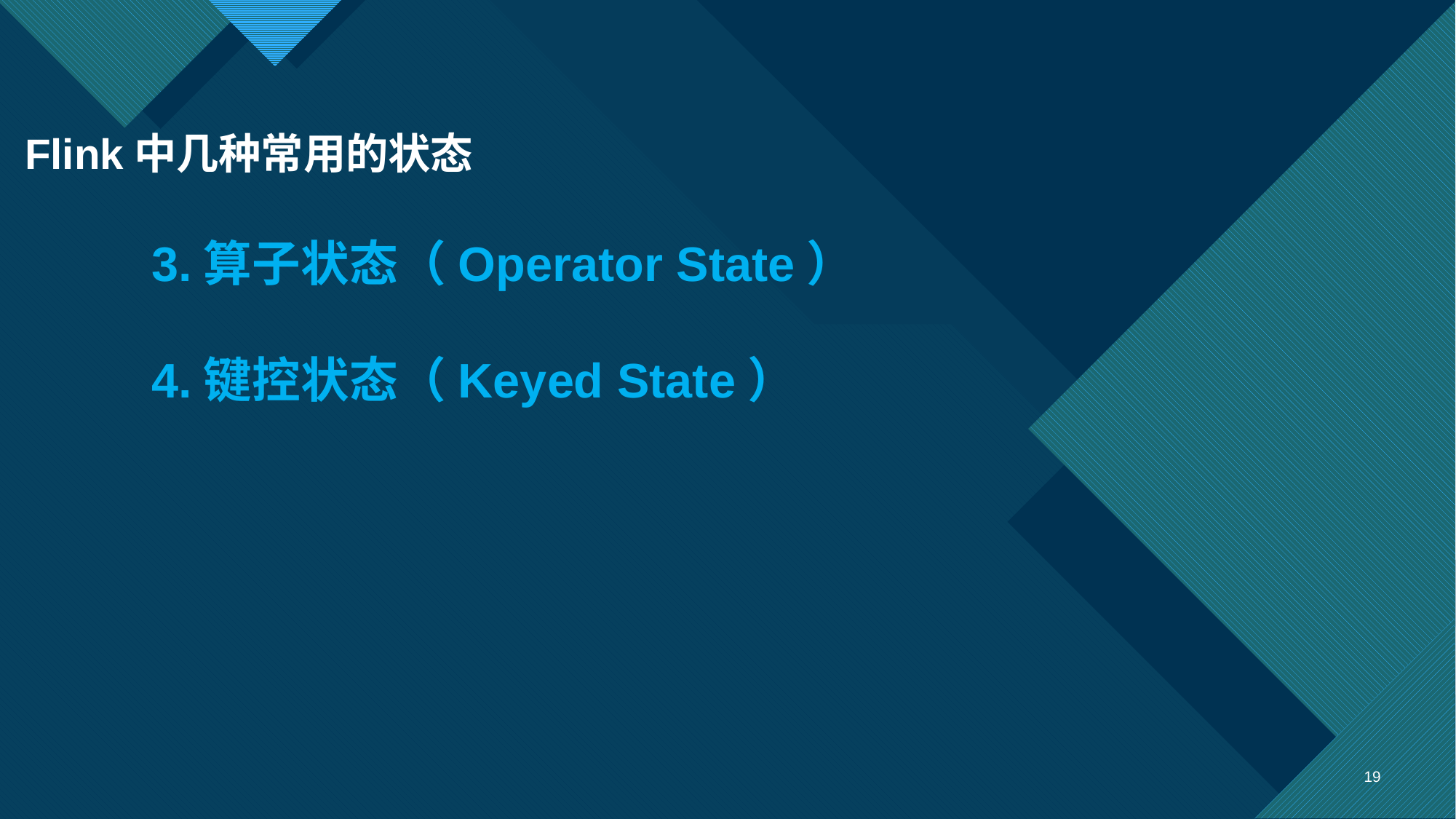

# Flink中几种常用的状态
3.算子状态（Operator State）

4.键控状态（Keyed State）
19